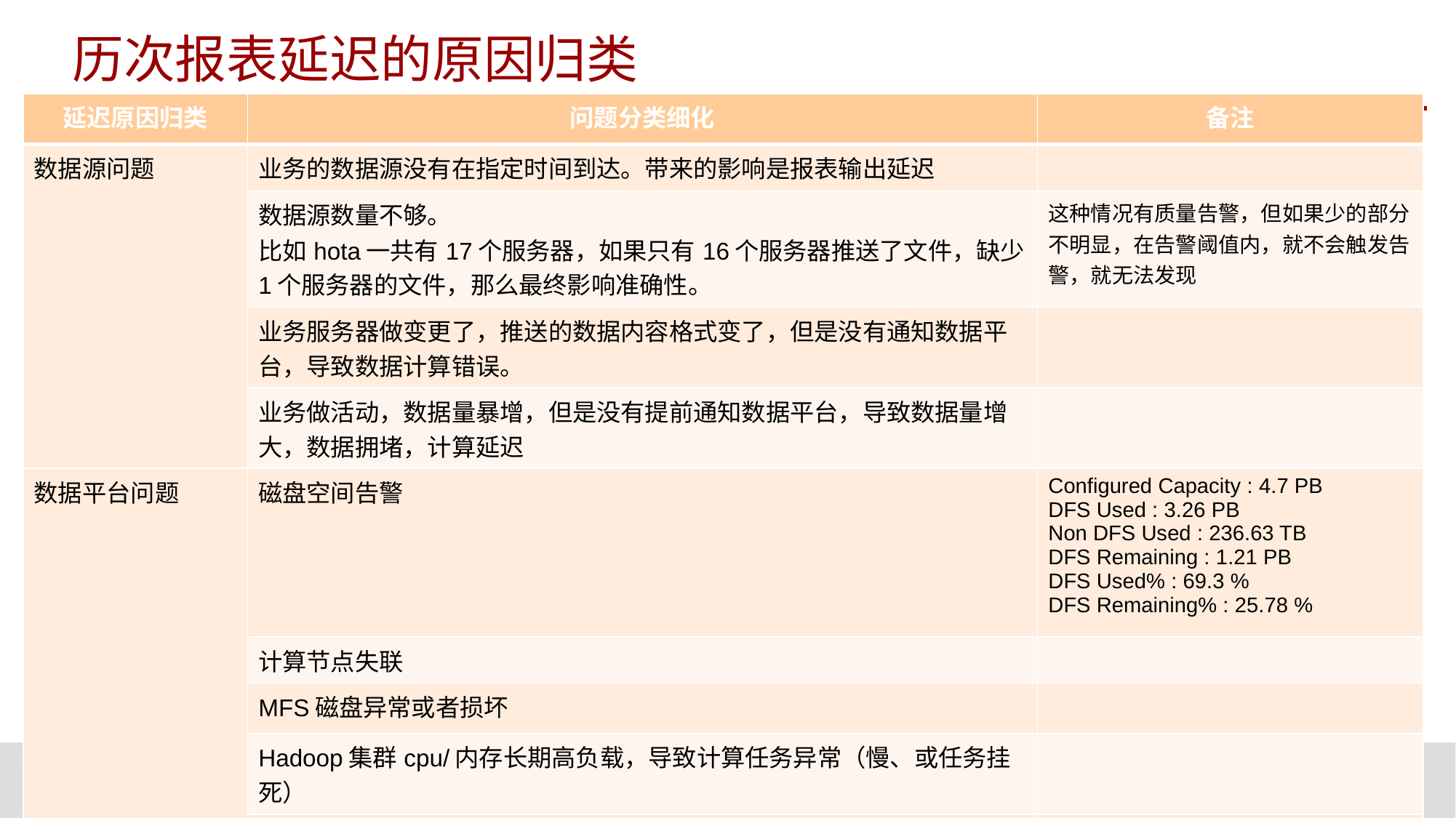

# 历次报表延迟的原因归类
| 延迟原因归类 | 问题分类细化 | 备注 |
| --- | --- | --- |
| 数据源问题 | 业务的数据源没有在指定时间到达。带来的影响是报表输出延迟 |  |
|  | 数据源数量不够。 比如hota一共有17个服务器，如果只有16个服务器推送了文件，缺少1个服务器的文件，那么最终影响准确性。 | 这种情况有质量告警，但如果少的部分不明显，在告警阈值内，就不会触发告警，就无法发现 |
|  | 业务服务器做变更了，推送的数据内容格式变了，但是没有通知数据平台，导致数据计算错误。 |  |
|  | 业务做活动，数据量暴增，但是没有提前通知数据平台，导致数据量增大，数据拥堵，计算延迟 |  |
| 数据平台问题 | 磁盘空间告警 | Configured Capacity : 4.7 PB DFS Used : 3.26 PB Non DFS Used : 236.63 TB DFS Remaining : 1.21 PB DFS Used% : 69.3 % DFS Remaining% : 25.78 % |
|  | 计算节点失联 |  |
|  | MFS磁盘异常或者损坏 |  |
|  | Hadoop集群cpu/内存长期高负载，导致计算任务异常（慢、或任务挂死） |  |
|  | 数据量突增（如有营销活动），导致数据计算延迟。 |  |
Page 4